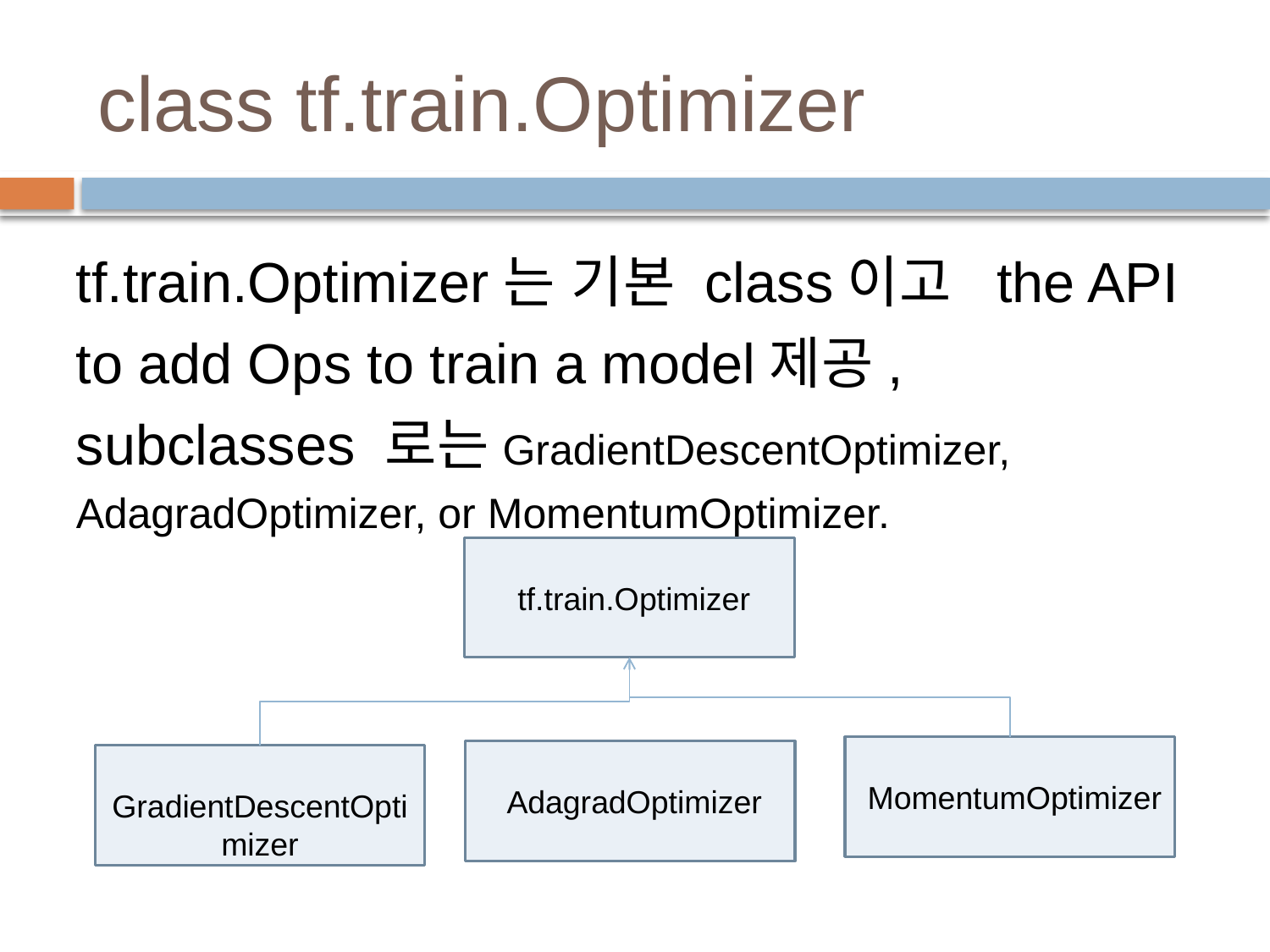

# class tf.train.Optimizer
tf.train.Optimizer는 기본 class이고  the API to add Ops to train a model제공, subclasses 로는GradientDescentOptimizer, AdagradOptimizer, or MomentumOptimizer.
 tf.train.Optimizer
 MomentumOptimizer
 AdagradOptimizer
 GradientDescentOptimizer